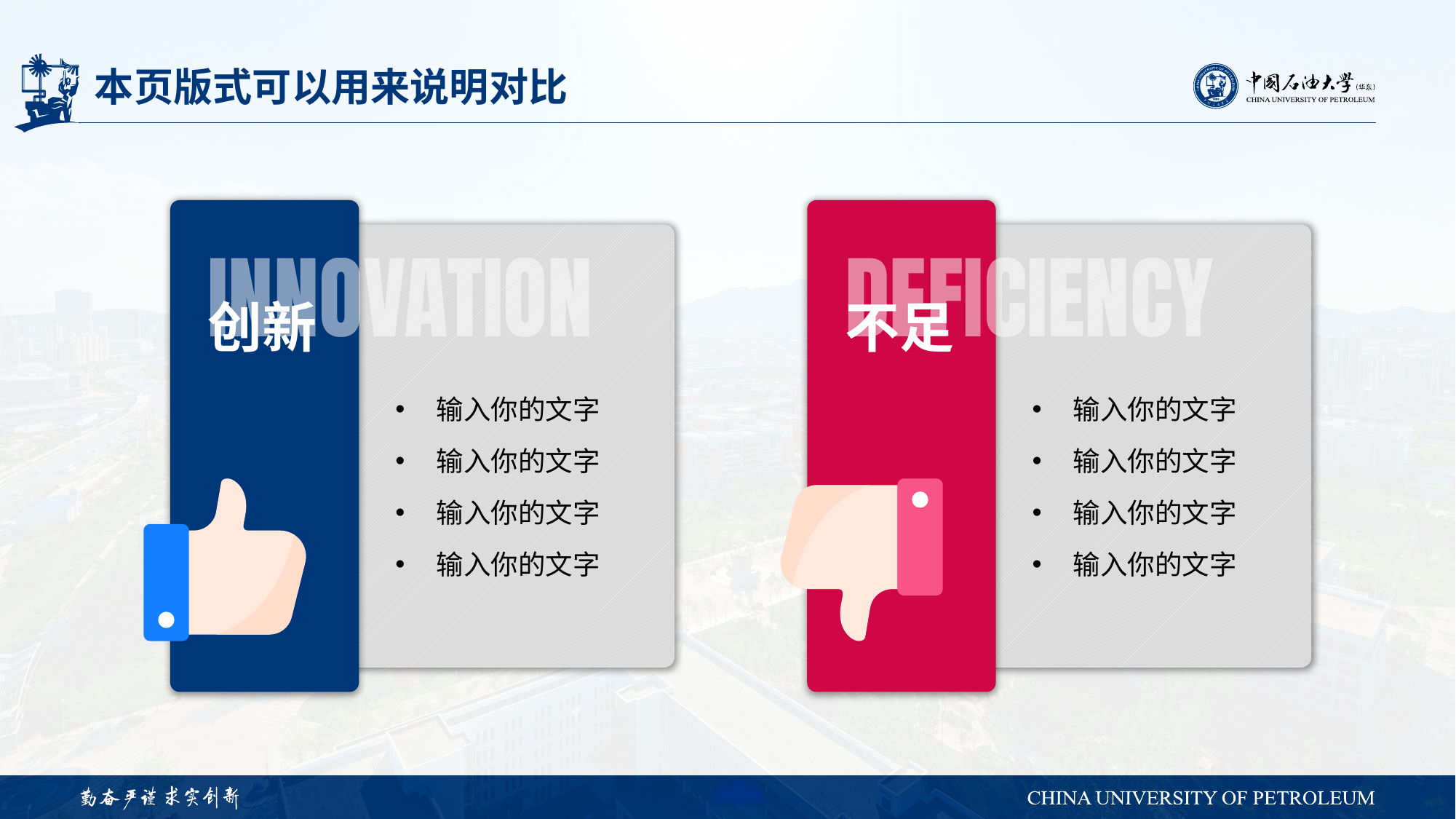

# 本页版式可以用来说明对比

INNOVATION
创新
输入你的文字
输入你的文字
输入你的文字
输入你的文字

DEFICIENCY
不足
输入你的文字
输入你的文字
输入你的文字
输入你的文字